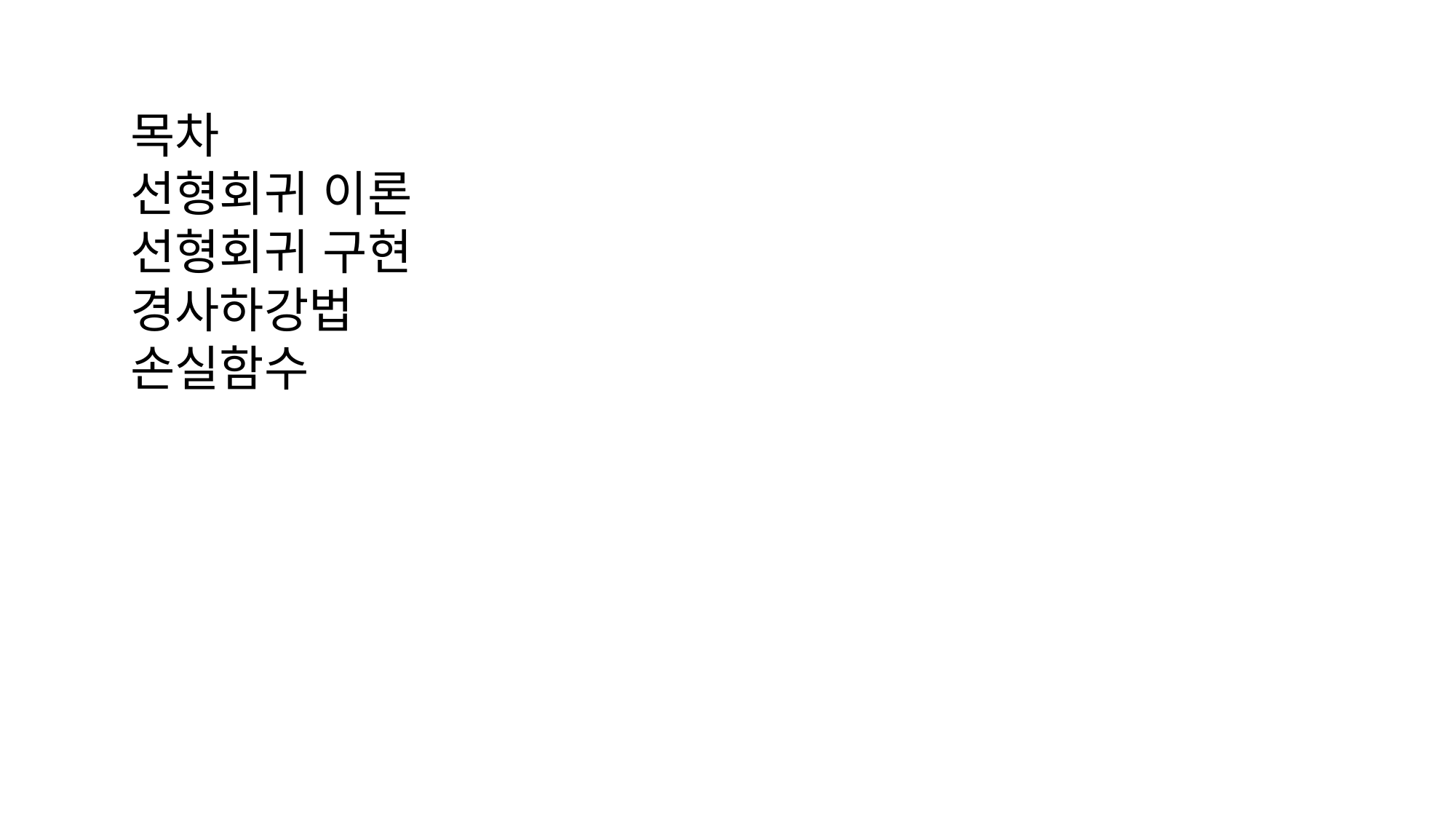

목차
선형회귀 이론
선형회귀 구현
경사하강법
손실함수